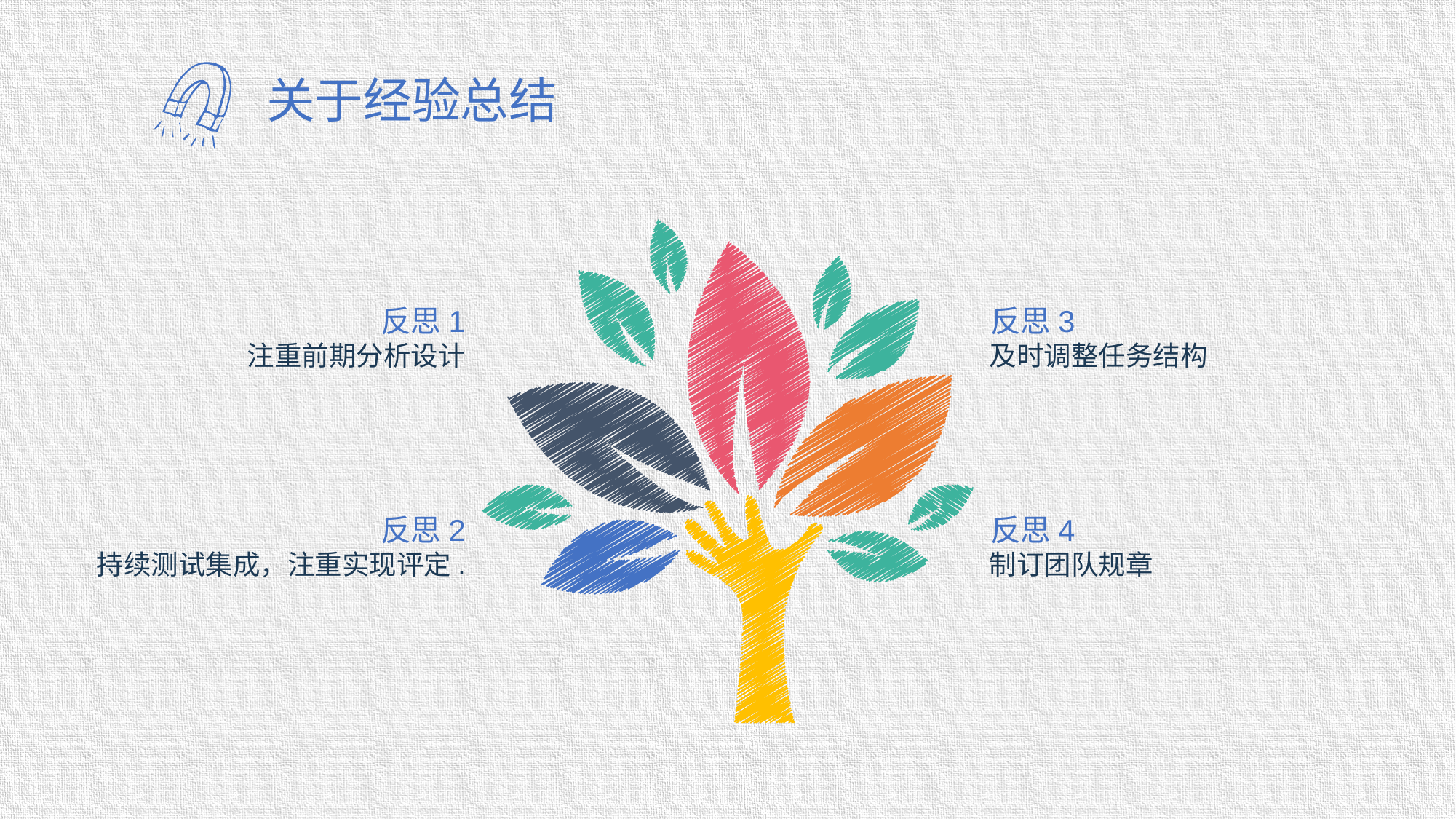

关于经验总结

反思1
注重前期分析设计
反思3
及时调整任务结构

反思2
持续测试集成，注重实现评定.
反思4
制订团队规章